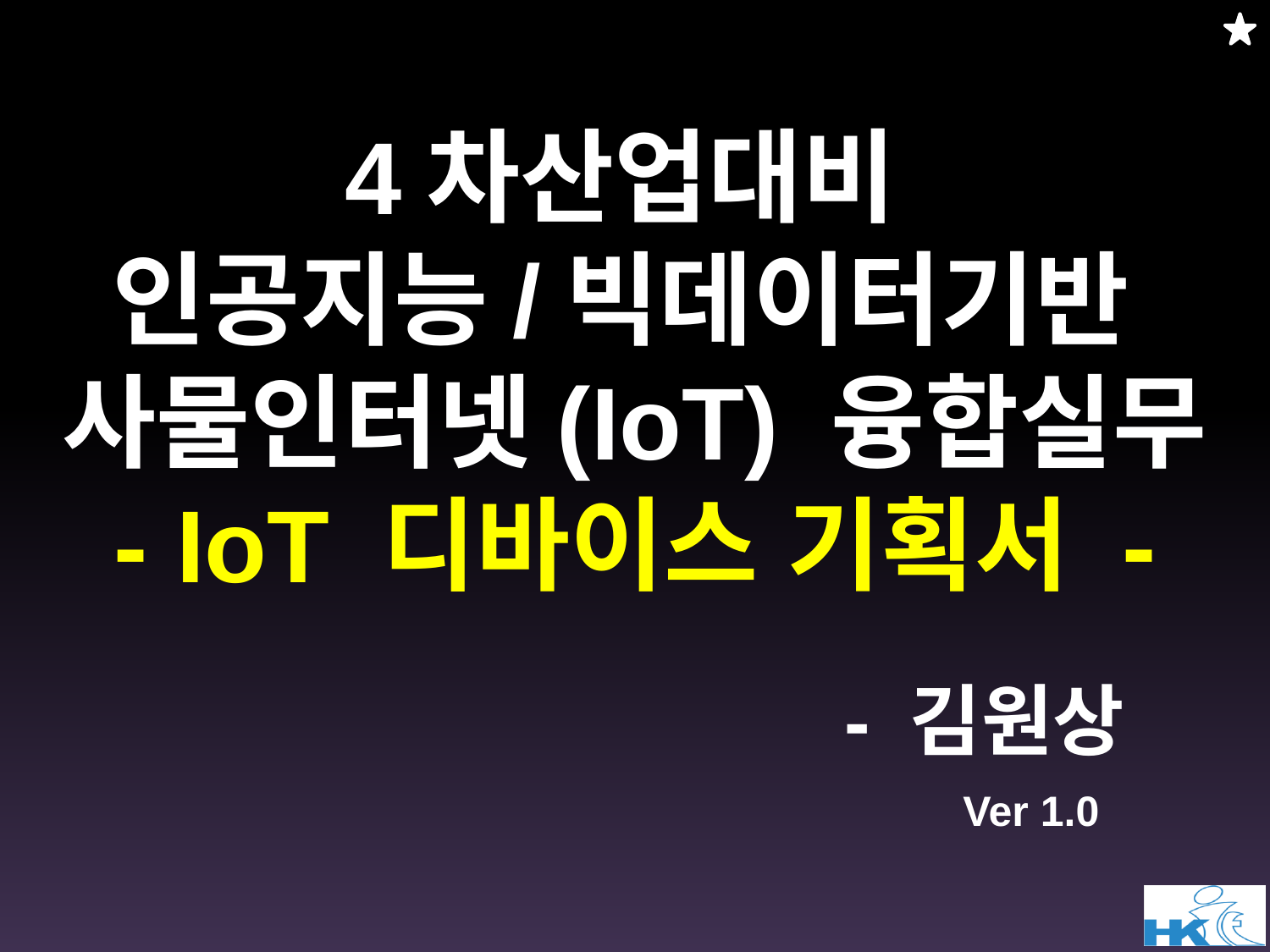

4차산업대비
인공지능/빅데이터기반
사물인터넷(IoT) 융합실무
- IoT 디바이스 기획서 -
- 김원상
Ver 1.0